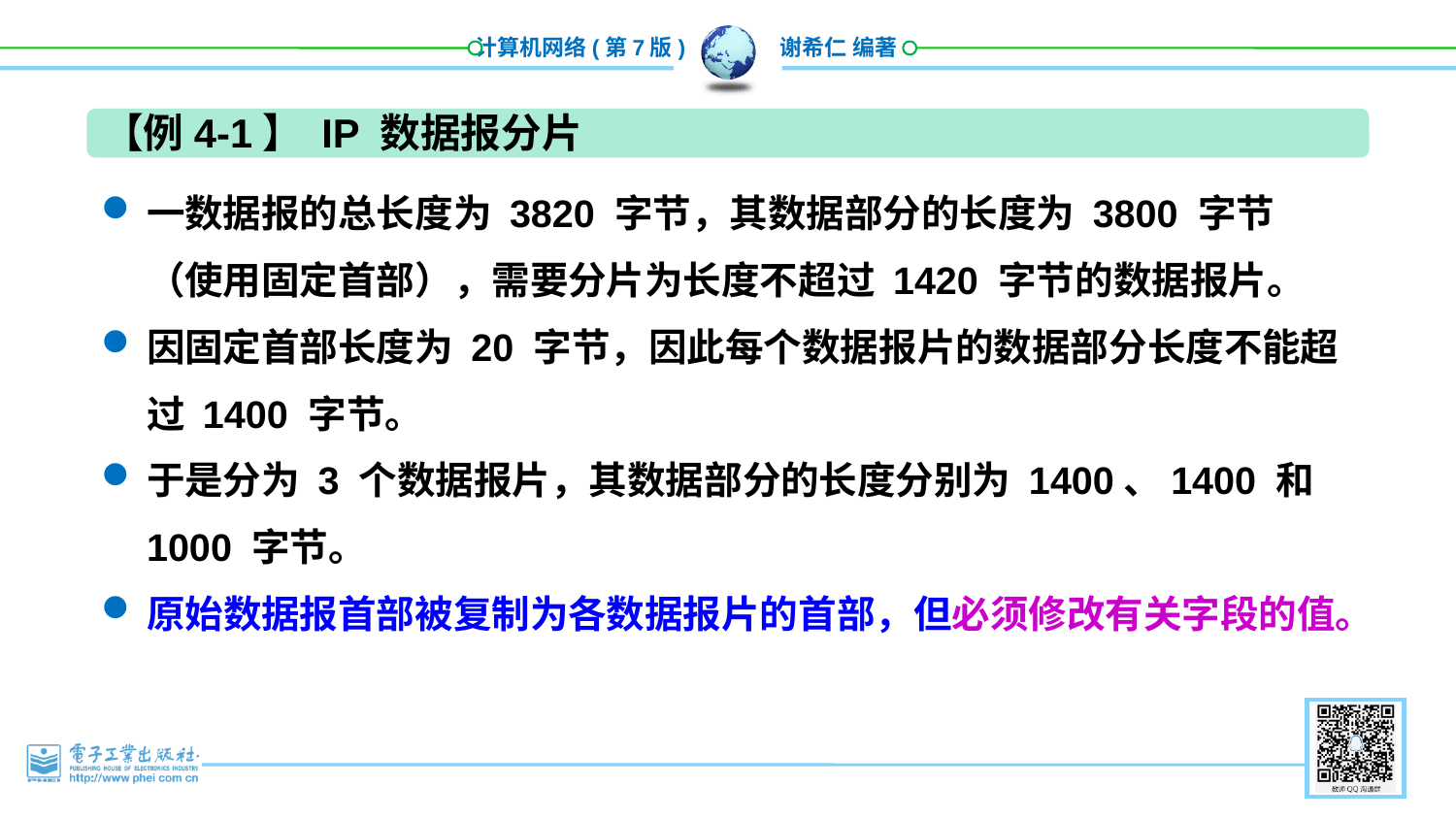

【例4-1】 IP 数据报分片

一数据报的总长度为 3820 字节，其数据部分的长度为 3800 字节（使用固定首部），需要分片为长度不超过 1420 字节的数据报片。
因固定首部长度为 20 字节，因此每个数据报片的数据部分长度不能超过 1400 字节。
于是分为 3 个数据报片，其数据部分的长度分别为 1400、1400 和 1000 字节。
原始数据报首部被复制为各数据报片的首部，但必须修改有关字段的值。